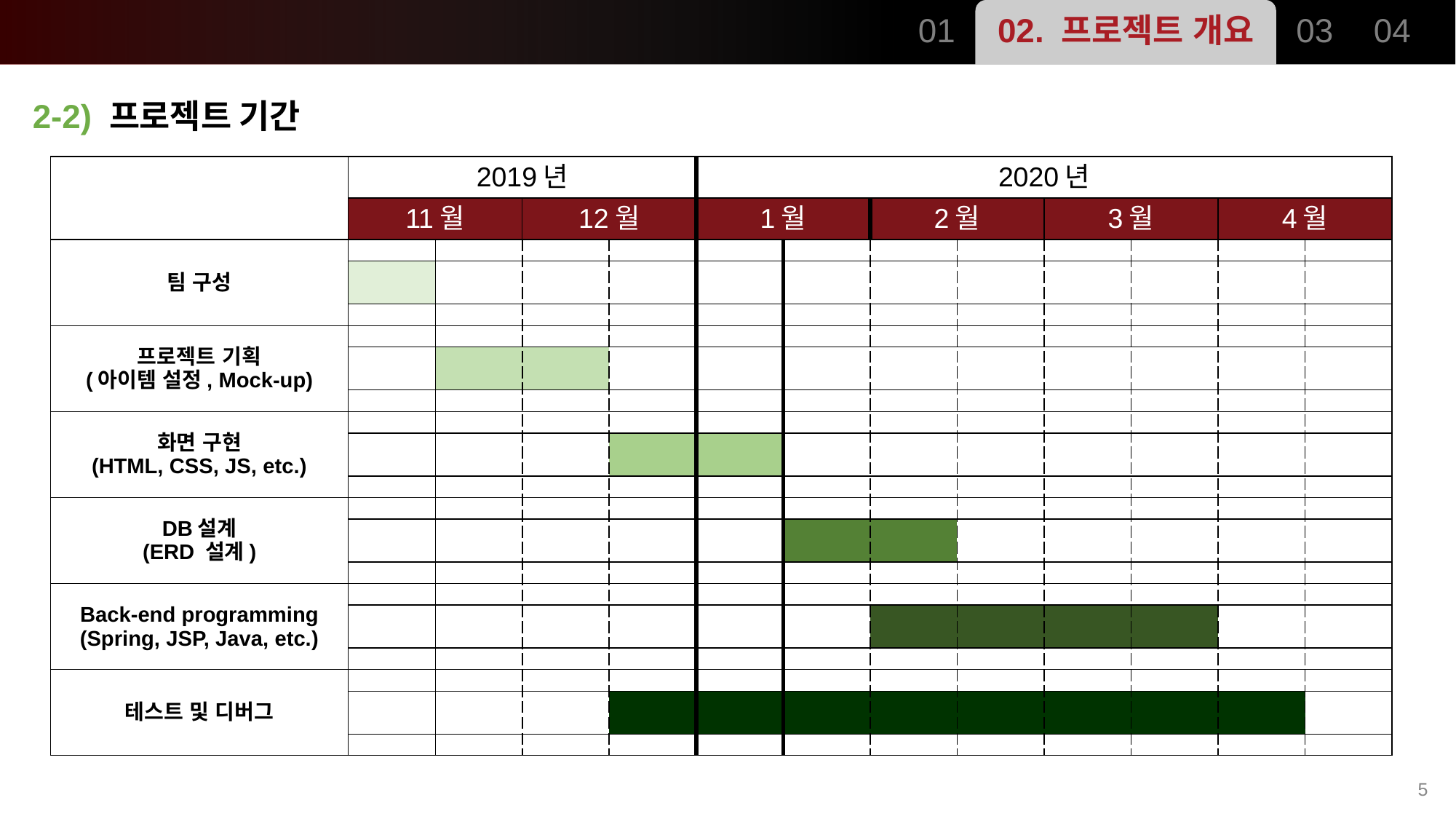

01

02. 프로젝트 개요
03
04
2-2) 프로젝트 기간
|  | 2019년 |  |  |  | 2020년 |  |  |  |  |  |  |  |
| --- | --- | --- | --- | --- | --- | --- | --- | --- | --- | --- | --- | --- |
|  | 11월 |  | 12월 |  | 1월 |  | 2월 |  | 3월 |  | 4월 |  |
| 팀 구성 |  |  |  |  |  |  |  |  |  |  |  |  |
|  |  |  |  |  |  |  |  |  |  |  |  |  |
|  |  |  |  |  |  |  |  |  |  |  |  |  |
| 프로젝트 기획 (아이템 설정, Mock-up) |  |  |  |  |  |  |  |  |  |  |  |  |
|  |  |  |  |  |  |  |  |  |  |  |  |  |
|  |  |  |  |  |  |  |  |  |  |  |  |  |
| 화면 구현 (HTML, CSS, JS, etc.) |  |  |  |  |  |  |  |  |  |  |  |  |
|  |  |  |  |  |  |  |  |  |  |  |  |  |
|  |  |  |  |  |  |  |  |  |  |  |  |  |
| DB설계 (ERD 설계) |  |  |  |  |  |  |  |  |  |  |  |  |
|  |  |  |  |  |  |  |  |  |  |  |  |  |
|  |  |  |  |  |  |  |  |  |  |  |  |  |
| Back-end programming (Spring, JSP, Java, etc.) |  |  |  |  |  |  |  |  |  |  |  |  |
|  |  |  |  |  |  |  |  |  |  |  |  |  |
|  |  |  |  |  |  |  |  |  |  |  |  |  |
| 테스트 및 디버그 |  |  |  |  |  |  |  |  |  |  |  |  |
|  |  |  |  |  |  |  |  |  |  |  |  |  |
|  |  |  |  |  |  |  |  |  |  |  |  |  |
5